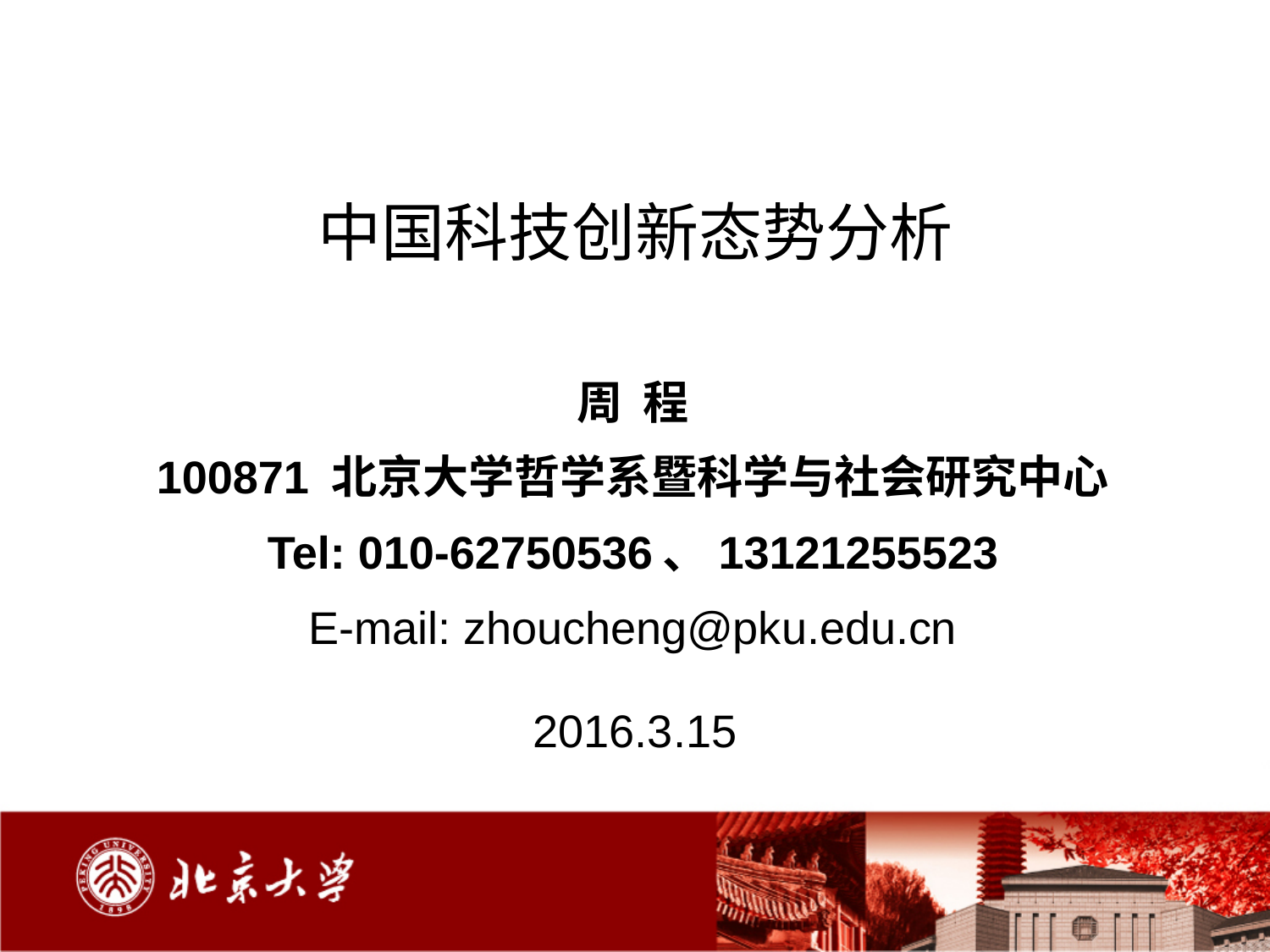

中国科技创新态势分析
周  程
100871 北京大学哲学系暨科学与社会研究中心
Tel: 010-62750536、13121255523
E-mail: zhoucheng@pku.edu.cn
2016.3.15